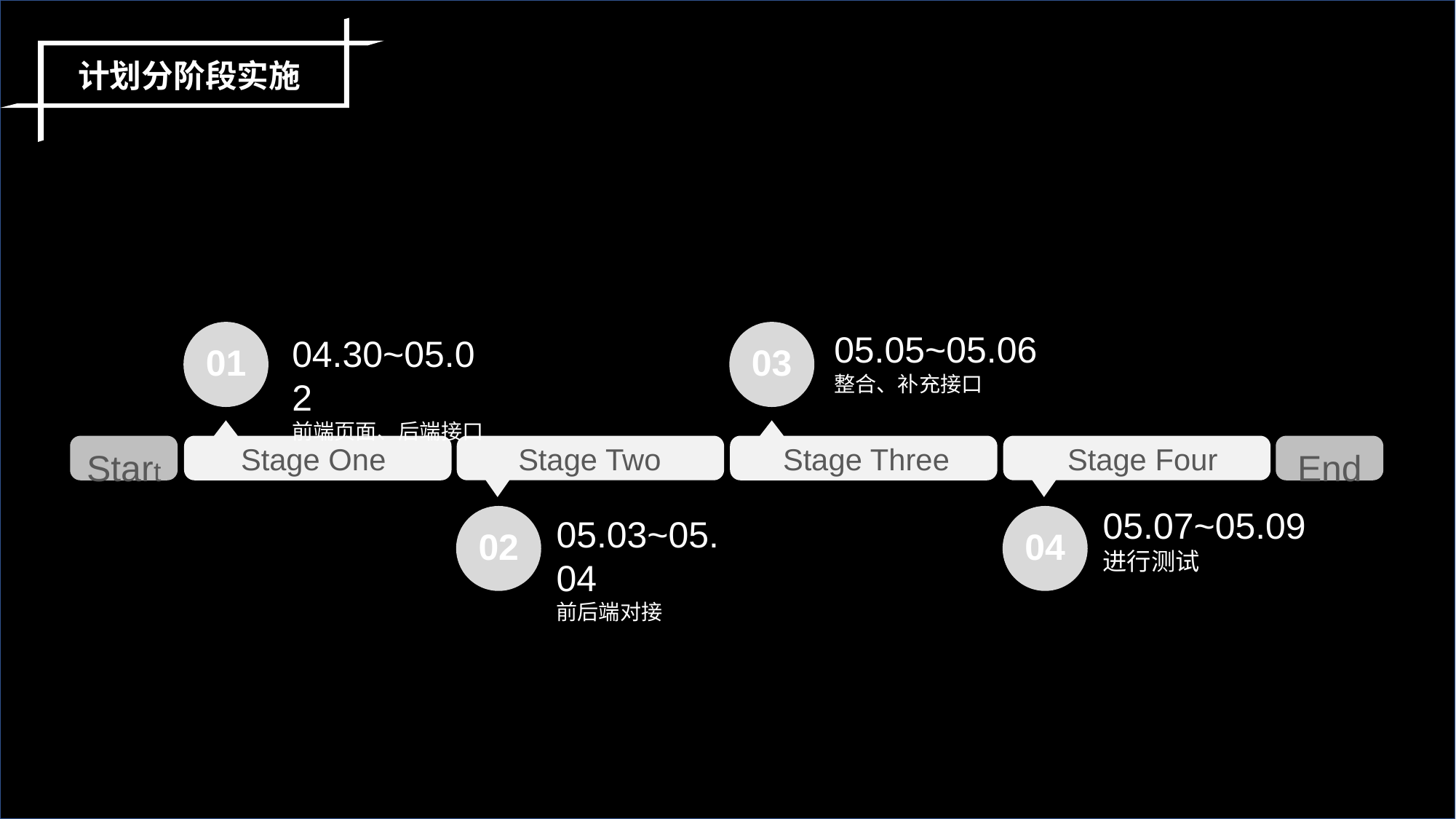

计划分阶段实施
05.05~05.06
整合、补充接口

01

03
04.30~05.02
前端页面、后端接口

Stage One

Stage Three

Stage Two

Stage Four

Start
End
05.07~05.09
进行测试

02
05.03~05.04
前后端对接

04